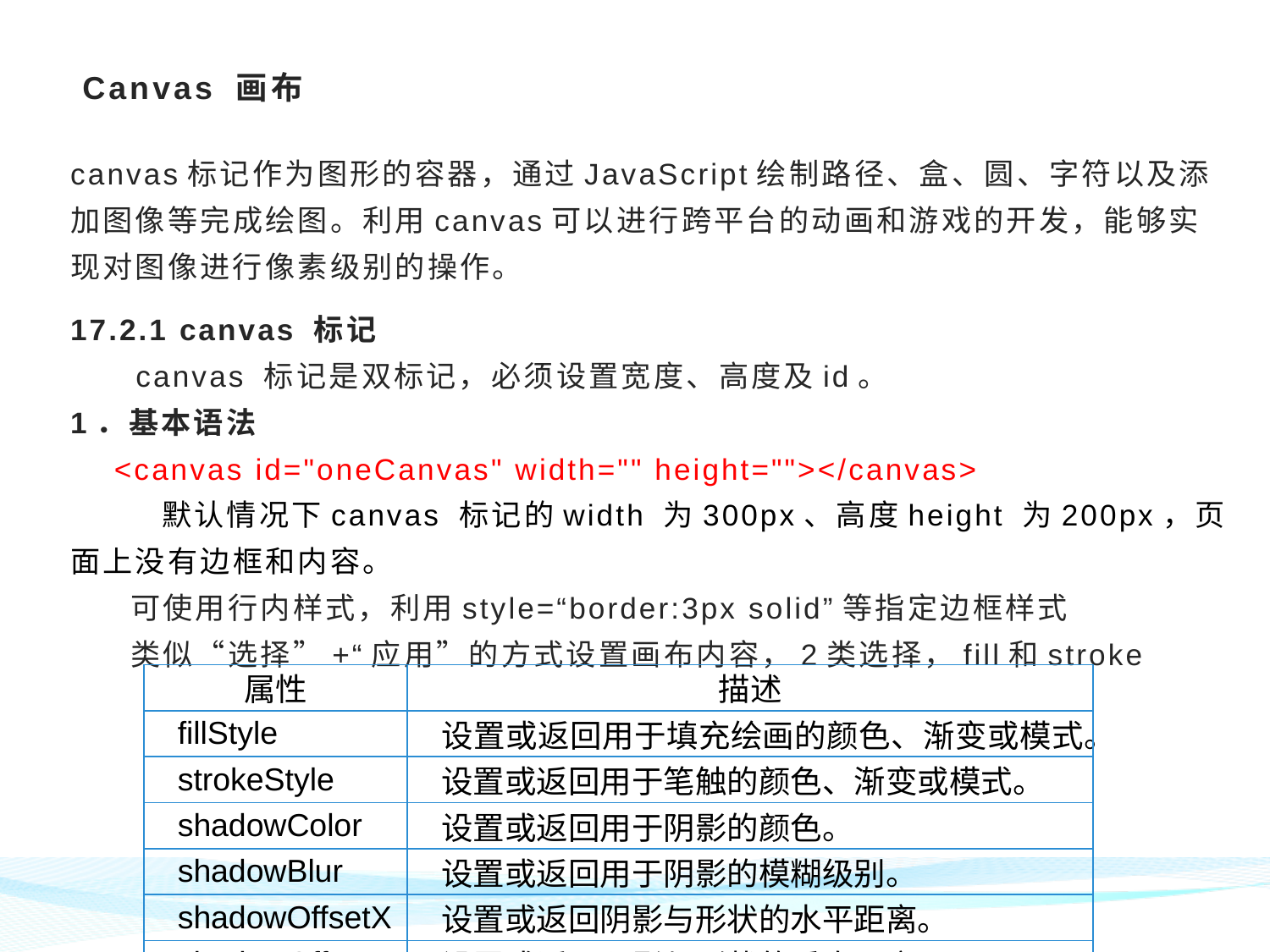

# Canvas 画布
canvas标记作为图形的容器，通过JavaScript绘制路径、盒、圆、字符以及添加图像等完成绘图。利用canvas可以进行跨平台的动画和游戏的开发，能够实现对图像进行像素级别的操作。
17.2.1 canvas 标记
      canvas 标记是双标记，必须设置宽度、高度及id。
1．基本语法
    <canvas id="oneCanvas" width="" height=""></canvas>
         默认情况下canvas 标记的width 为300px、高度height 为200px，页面上没有边框和内容。
可使用行内样式，利用style=“border:3px solid”等指定边框样式
类似“选择”+“应用”的方式设置画布内容，2类选择，fill和stroke
| 属性 | 描述 |
| --- | --- |
| fillStyle | 设置或返回用于填充绘画的颜色、渐变或模式。 |
| strokeStyle | 设置或返回用于笔触的颜色、渐变或模式。 |
| shadowColor | 设置或返回用于阴影的颜色。 |
| shadowBlur | 设置或返回用于阴影的模糊级别。 |
| shadowOffsetX | 设置或返回阴影与形状的水平距离。 |
| shadowOffsetY | 设置或返回阴影与形状的垂直距离。 |